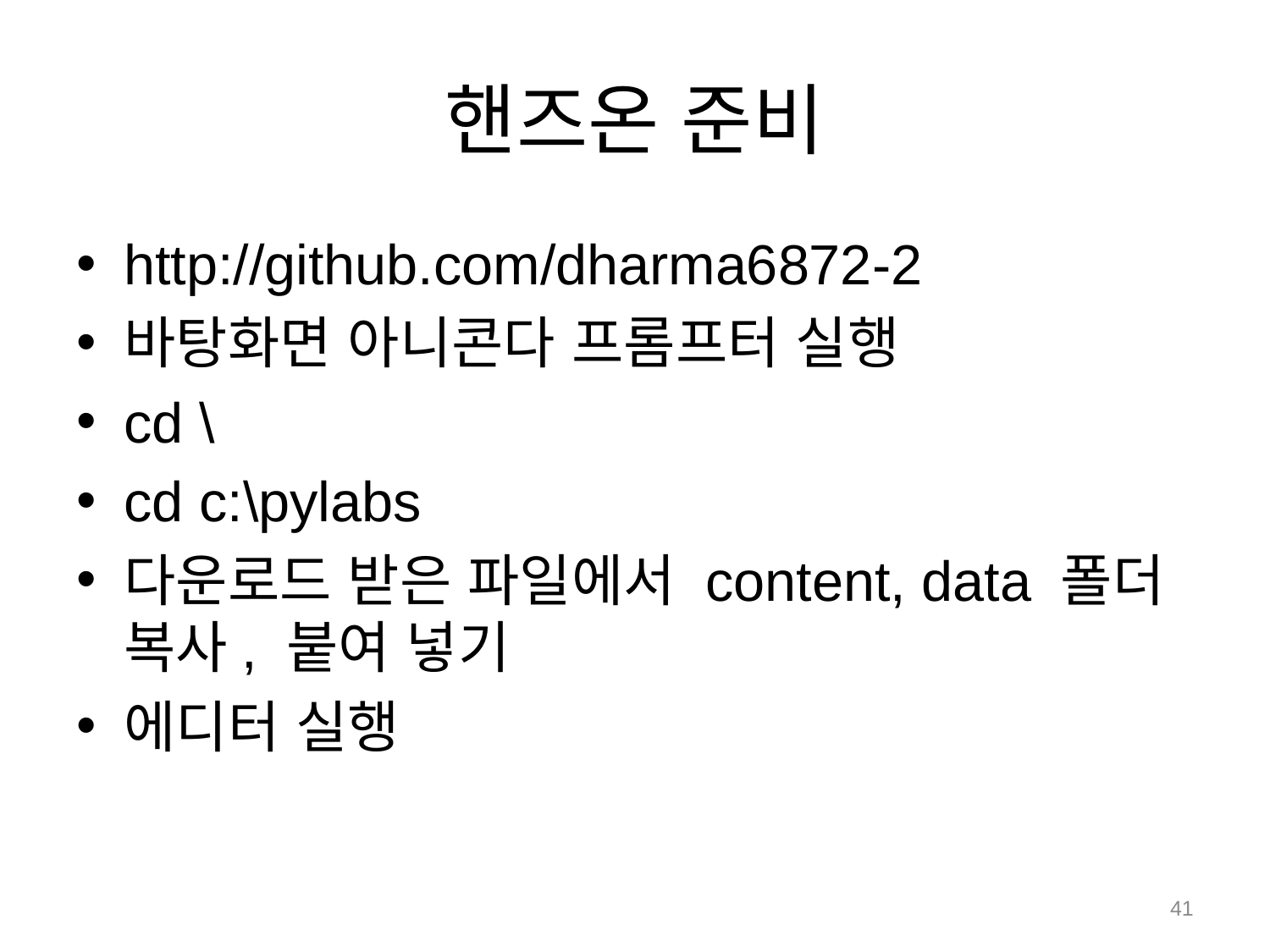

http://github.com/dharma6872-2
바탕화면 아니콘다 프롬프터 실행
cd \
cd c:\pylabs
다운로드 받은 파일에서 content, data 폴더 복사, 붙여 넣기
에디터 실행

# 핸즈온 준비
41